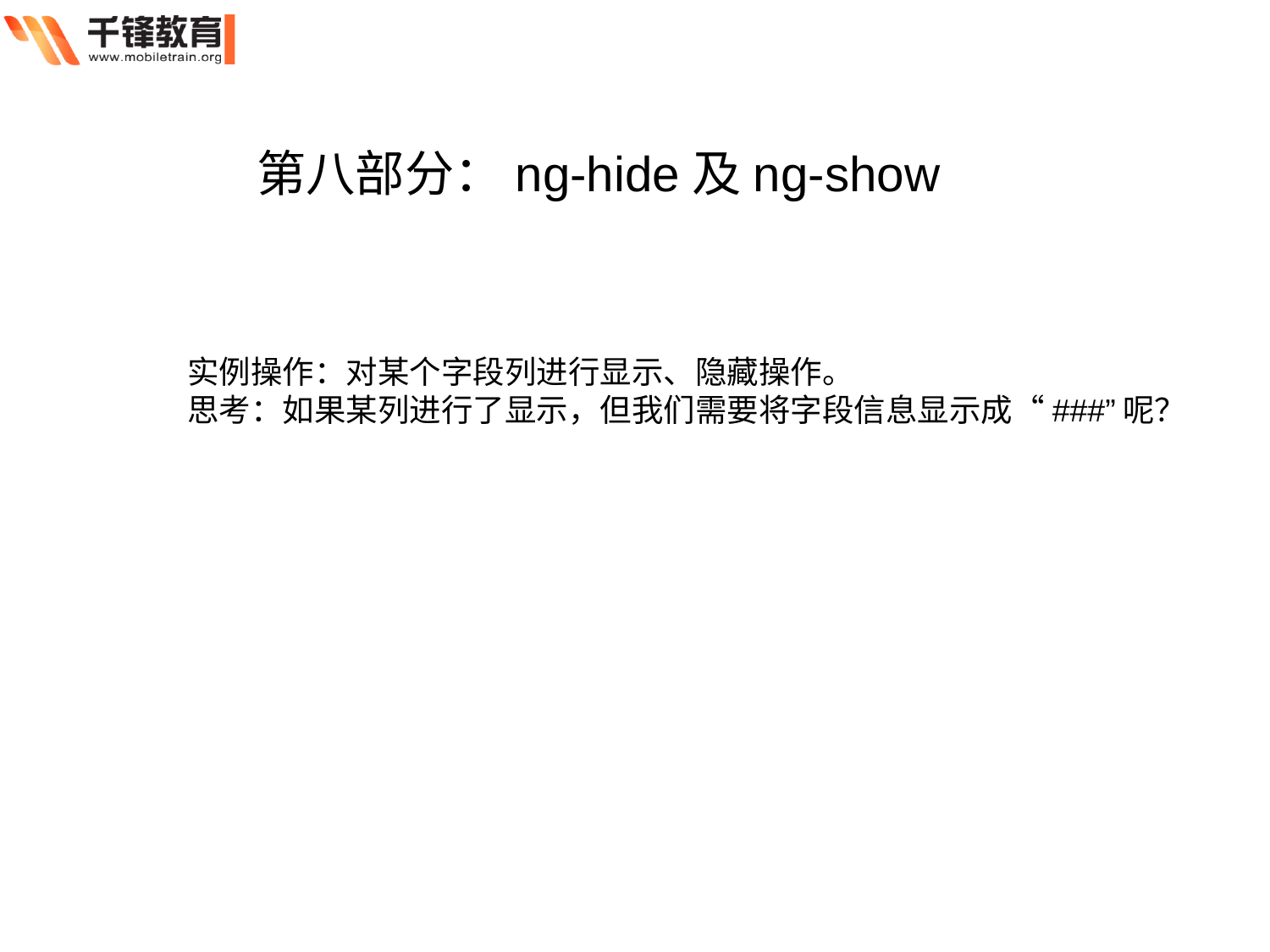

第八部分：ng-hide及ng-show
实例操作：对某个字段列进行显示、隐藏操作。
思考：如果某列进行了显示，但我们需要将字段信息显示成“###”呢？